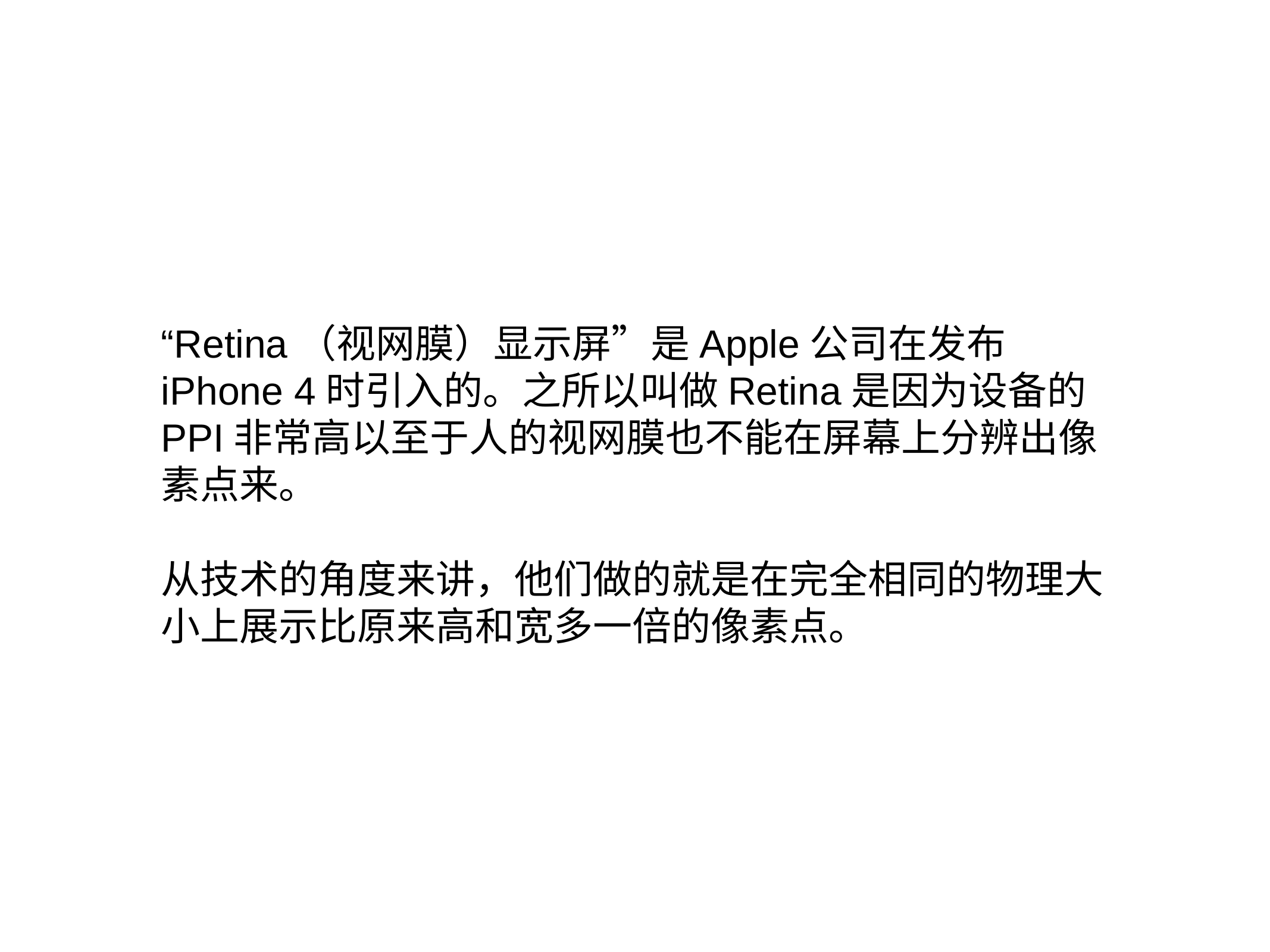

“Retina（视网膜）显示屏”是Apple公司在发布iPhone 4时引入的。之所以叫做Retina是因为设备的PPI非常高以至于人的视网膜也不能在屏幕上分辨出像素点来。

从技术的角度来讲，他们做的就是在完全相同的物理大小上展示比原来高和宽多一倍的像素点。